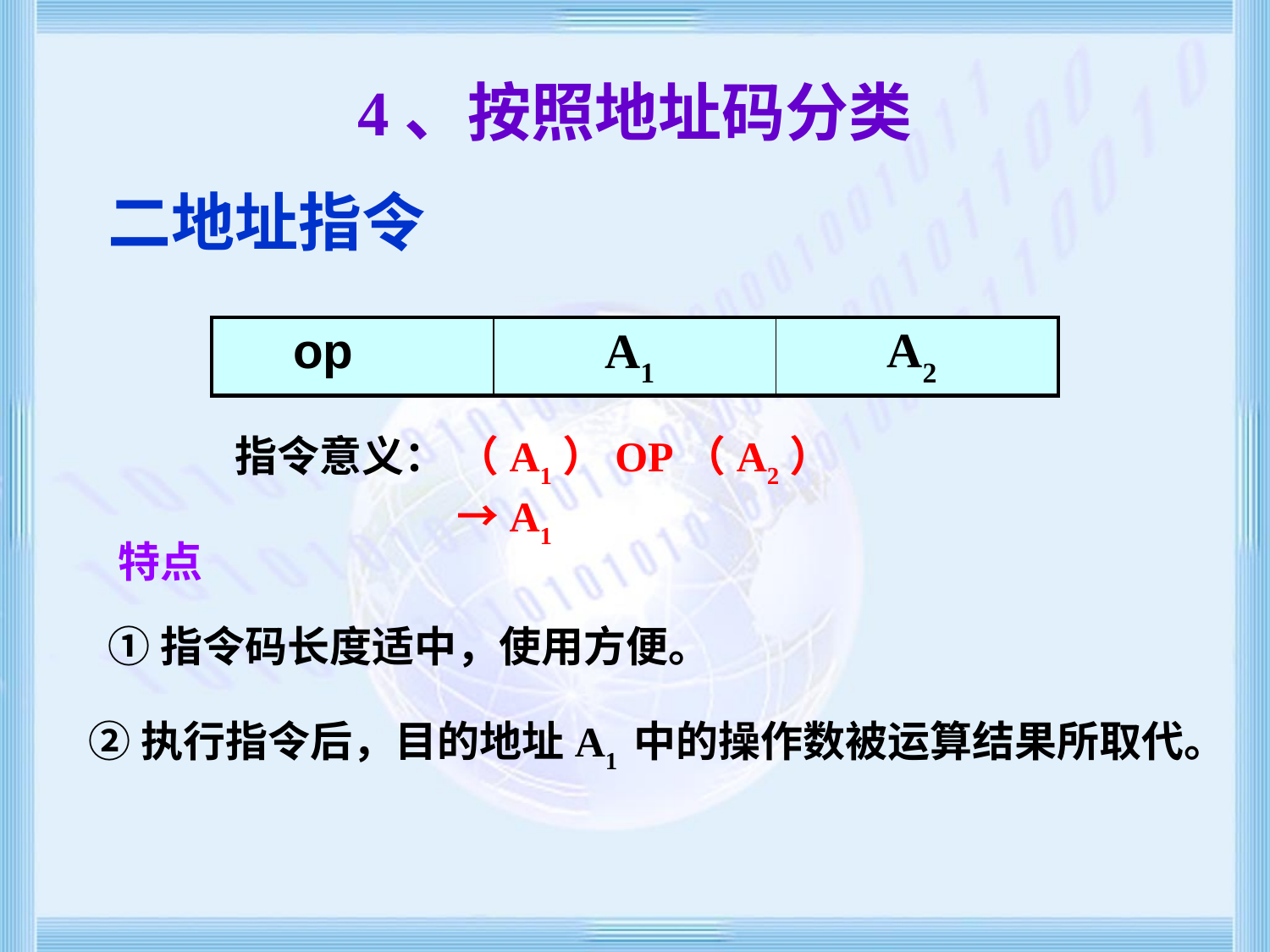

二地址指令
4、按照地址码分类
| op | A1 | A2 |
| --- | --- | --- |
指令意义：
（A1）OP（A2）→A1
特点
①指令码长度适中，使用方便。
②执行指令后，目的地址A1 中的操作数被运算结果所取代。

18